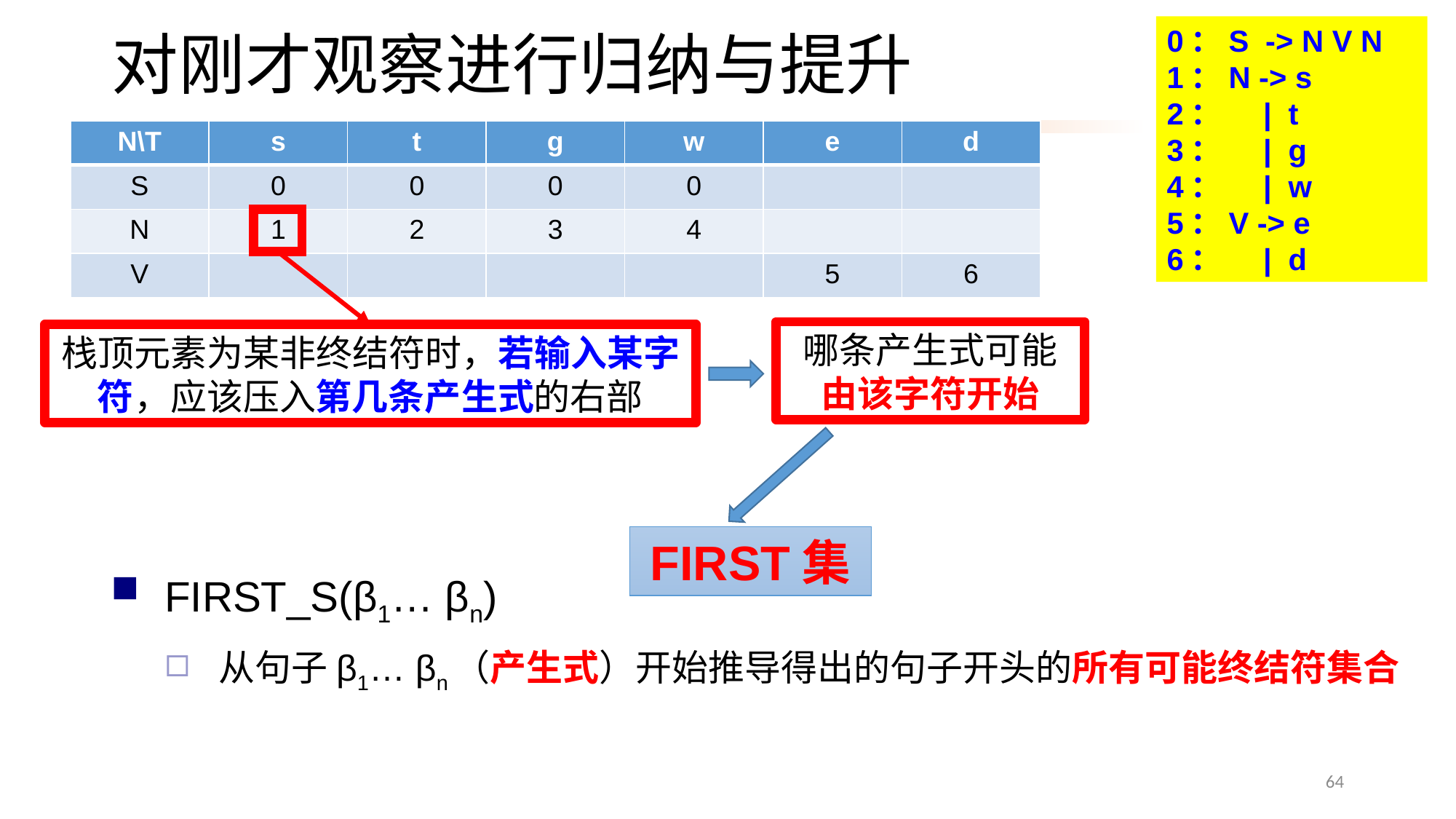

0：S  -> N V N
1：N -> s
2：     |  t
3：     |  g
4：     |  w
5：V -> e
6：     |  d
# 对刚才观察进行归纳与提升
| N\T | s | t | g | w | e | d |
| --- | --- | --- | --- | --- | --- | --- |
| S | 0 | 0 | 0 | 0 |  |  |
| N | 1 | 2 | 3 | 4 |  |  |
| V |  |  |  |  | 5 | 6 |

栈顶元素为某非终结符时，若输入某字符，应该压入第几条产生式的右部
哪条产生式可能由该字符开始

FIRST集
FIRST_S(β1… βn)
从句子β1… βn（产生式）开始推导得出的句子开头的所有可能终结符集合
64